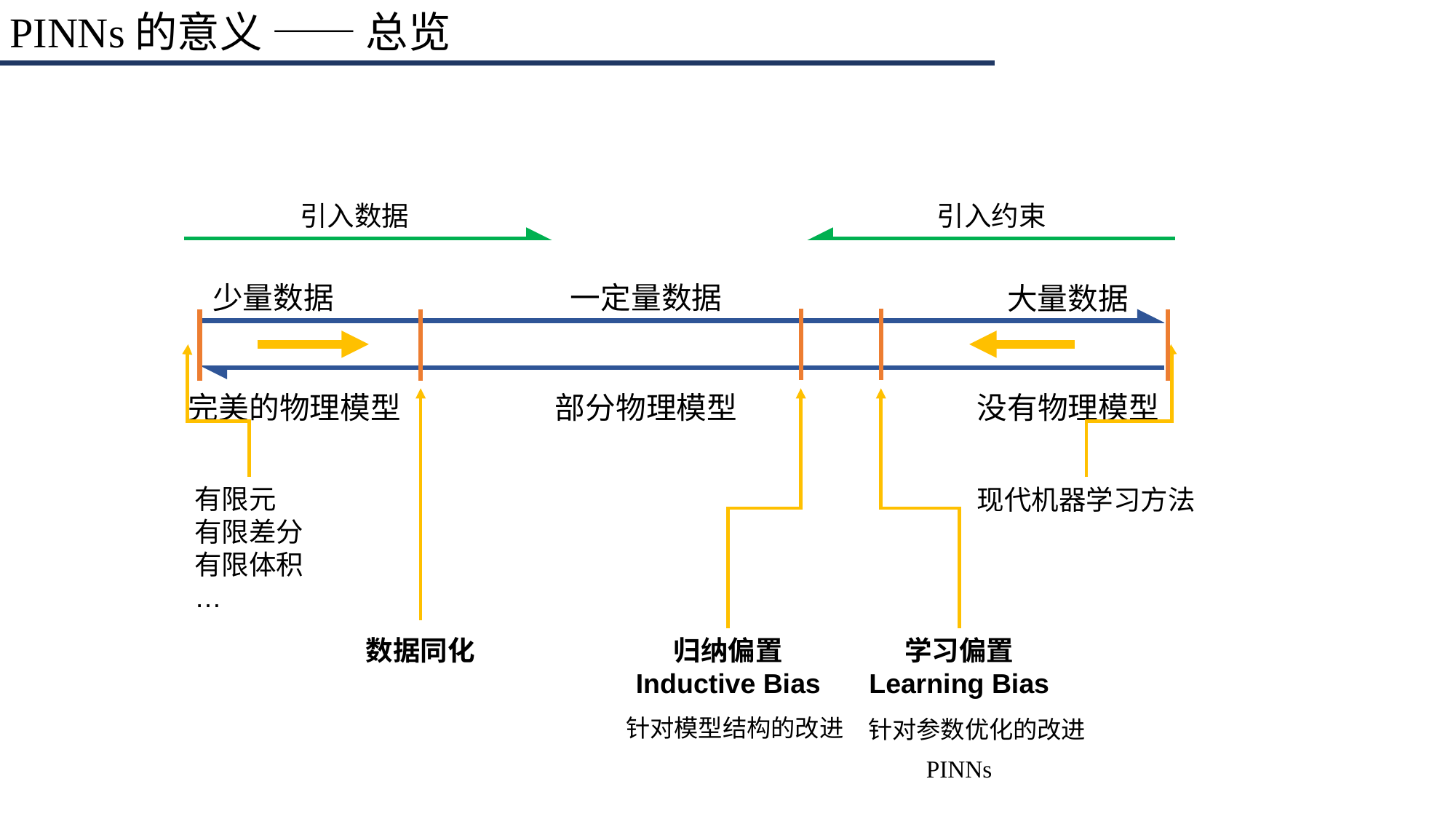

PINNs的意义 —— 总览
引入数据
引入约束

少量数据
一定量数据
大量数据

完美的物理模型
部分物理模型
没有物理模型
有限元
有限差分
有限体积
…
现代机器学习方法
数据同化
学习偏置
Learning Bias
归纳偏置
Inductive Bias
针对模型结构的改进
针对参数优化的改进
PINNs